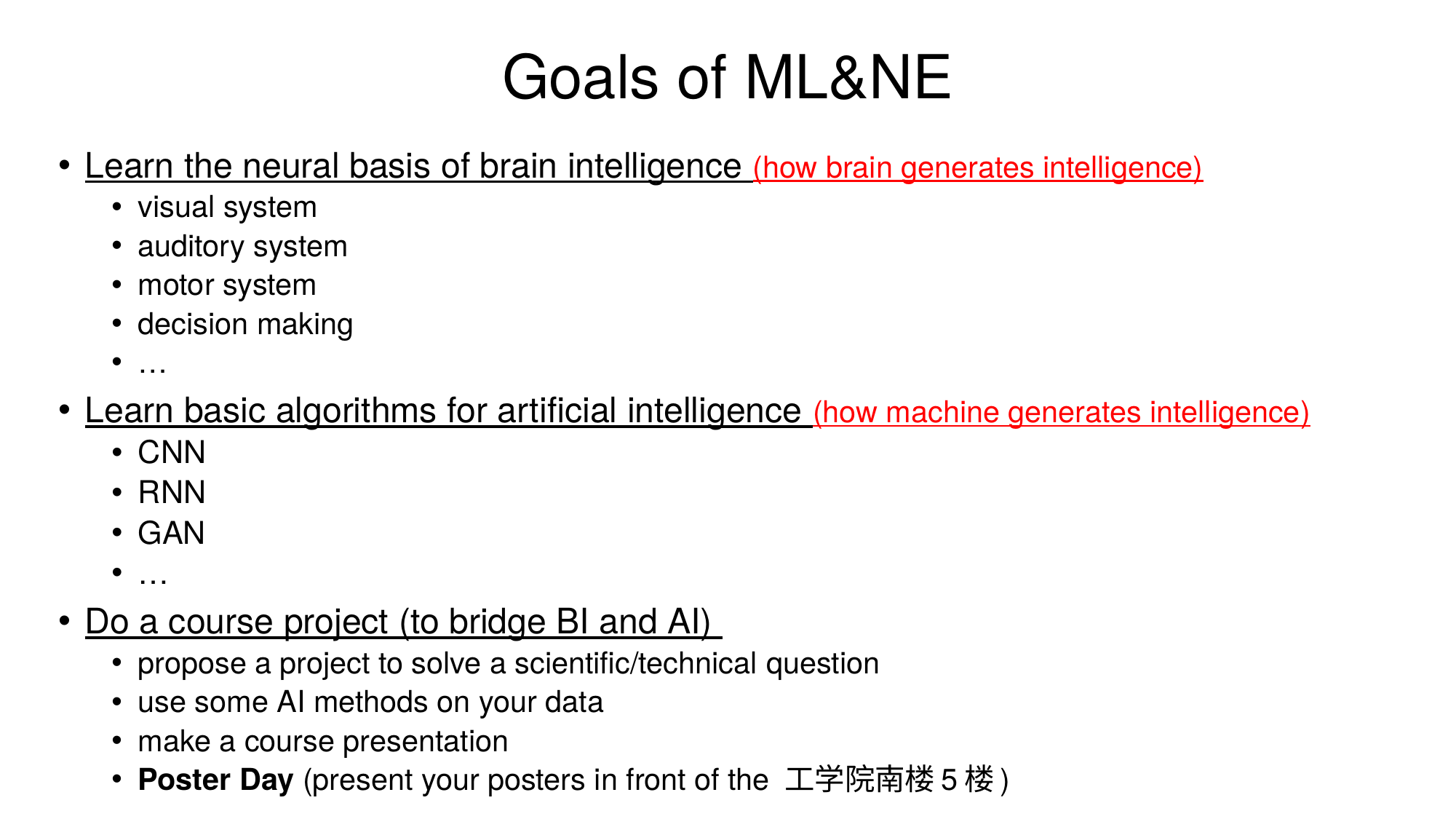

# Goals of ML&NE
Learn the neural basis of brain intelligence (how brain generates intelligence)
visual system
auditory system
motor system
decision making
…
Learn basic algorithms for artificial intelligence (how machine generates intelligence)
CNN
RNN
GAN
…
Do a course project (to bridge BI and AI)
propose a project to solve a scientific/technical question
use some AI methods on your data
make a course presentation
Poster Day (present your posters in front of the 工学院南楼5楼)
5